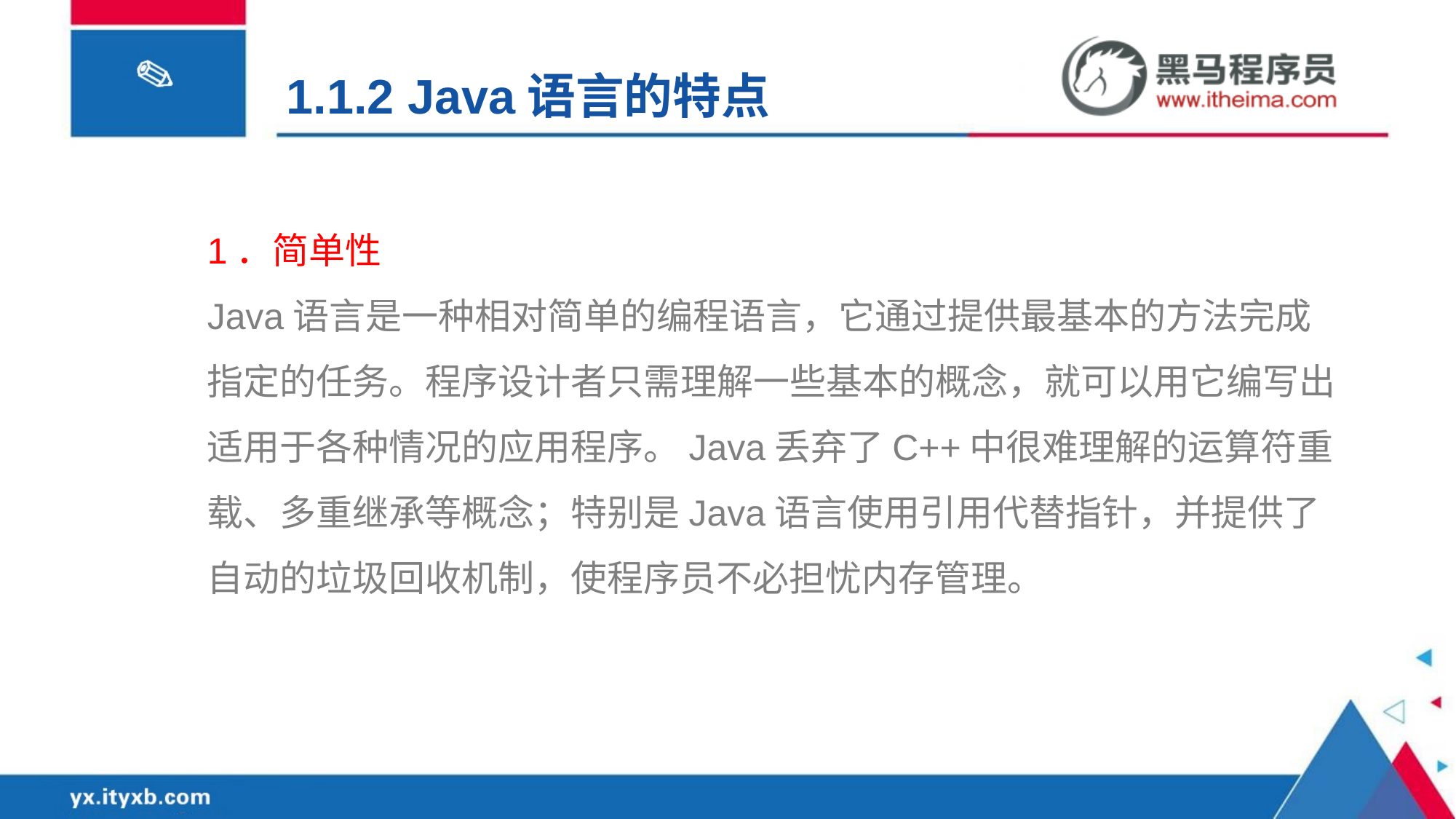

1.1.2 Java语言的特点
1．简单性
Java语言是一种相对简单的编程语言，它通过提供最基本的方法完成指定的任务。程序设计者只需理解一些基本的概念，就可以用它编写出适用于各种情况的应用程序。Java丢弃了C++中很难理解的运算符重载、多重继承等概念；特别是Java语言使用引用代替指针，并提供了自动的垃圾回收机制，使程序员不必担忧内存管理。